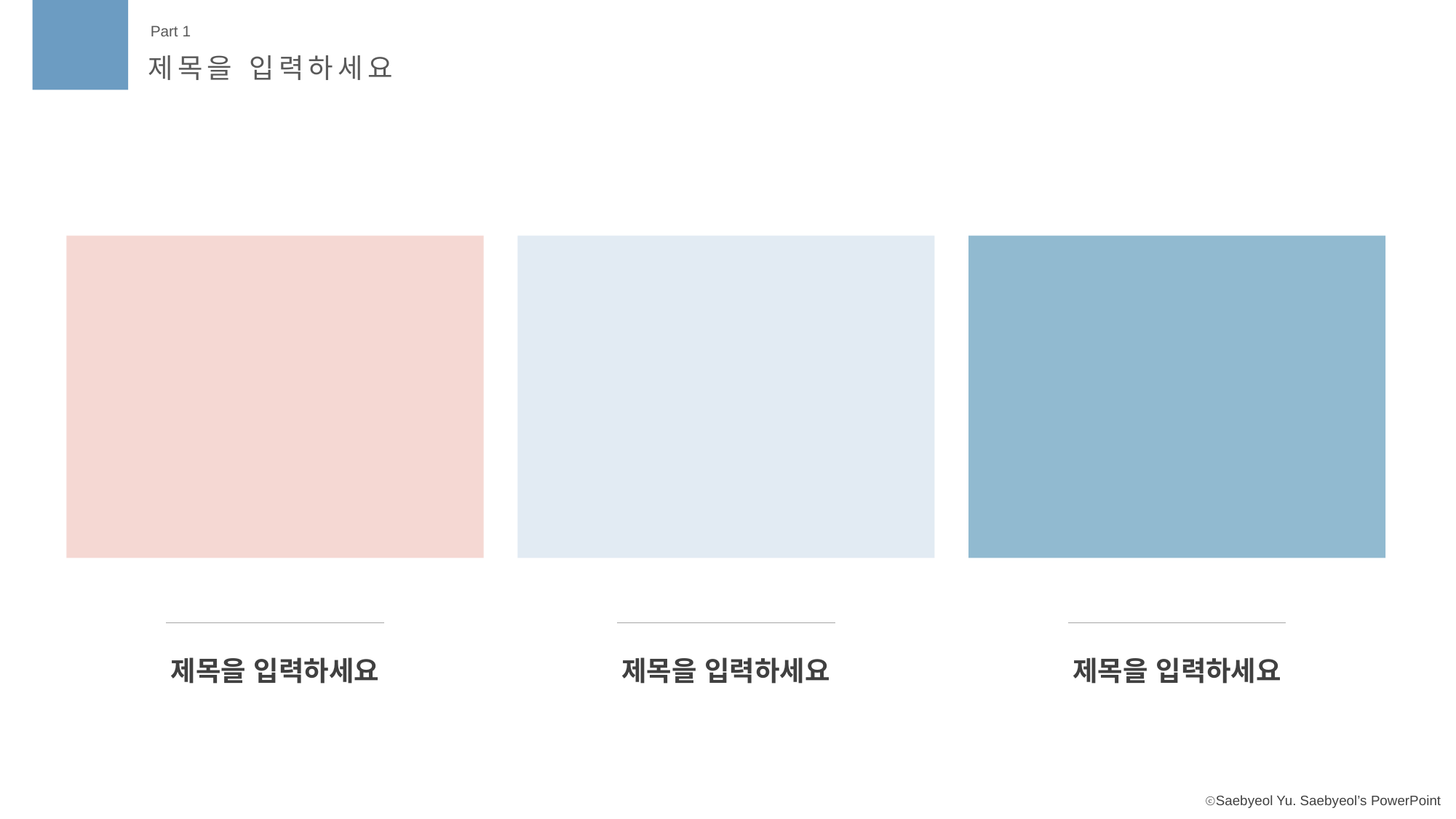

Part 1
제목을 입력하세요

제목을 입력하세요
제목을 입력하세요
제목을 입력하세요